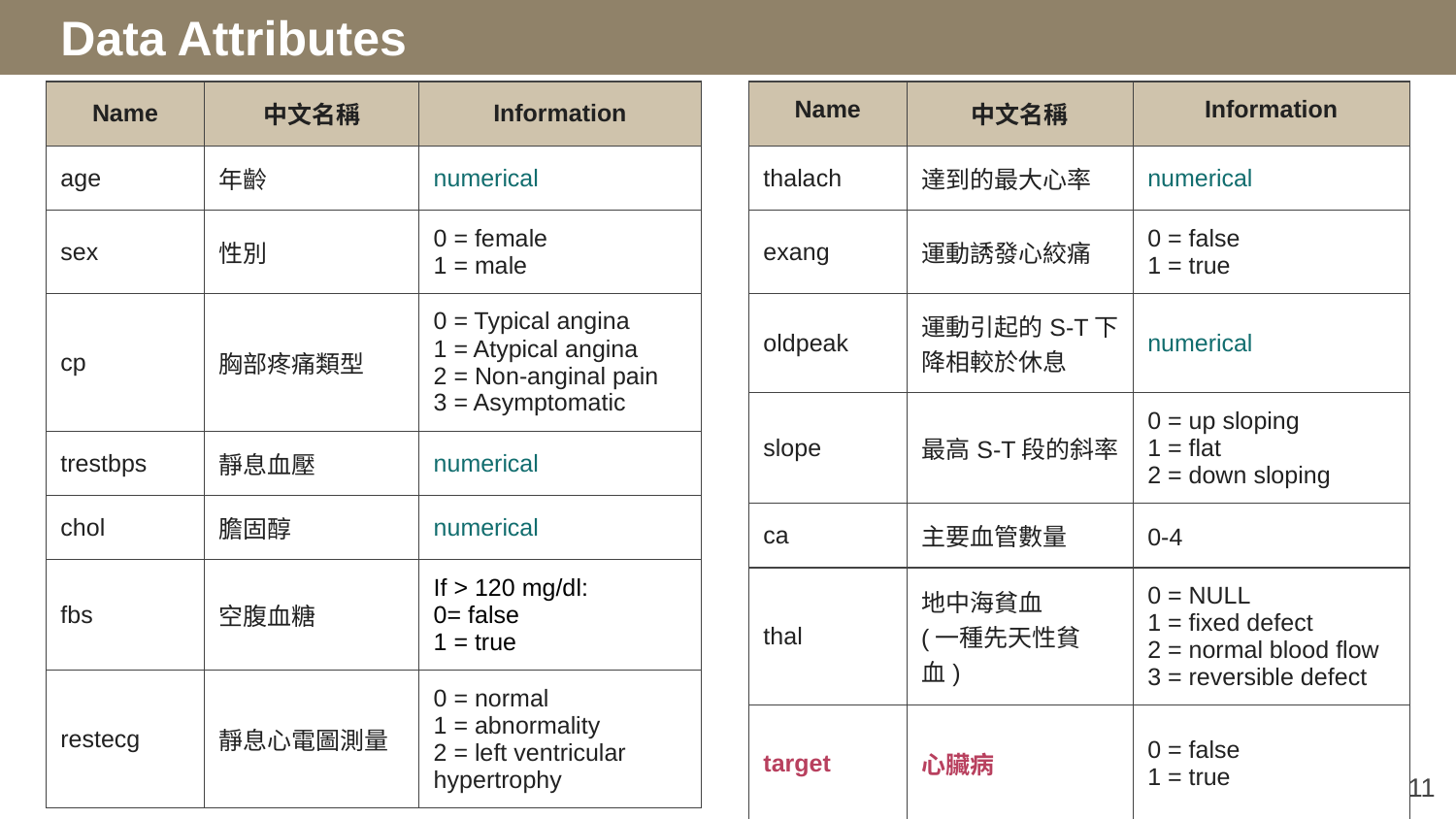

Data Attributes
| Name | 中文名稱 | Information |
| --- | --- | --- |
| age | 年齡 | numerical |
| sex | 性別 | 0 = female 1 = male |
| cp | 胸部疼痛類型 | 0 = Typical angina 1 = Atypical angina 2 = Non-anginal pain 3 = Asymptomatic |
| trestbps | 靜息血壓 | numerical |
| chol | 膽固醇 | numerical |
| fbs | 空腹血糖 | If > 120 mg/dl: 0= false 1 = true |
| restecg | 靜息心電圖測量 | 0 = normal 1 = abnormality 2 = left ventricular hypertrophy |
| Name | 中文名稱 | Information |
| --- | --- | --- |
| thalach | 達到的最大心率 | numerical |
| exang | 運動誘發心絞痛 | 0 = false 1 = true |
| oldpeak | 運動引起的S-T下降相較於休息 | numerical |
| slope | 最高S-T段的斜率 | 0 = up sloping 1 = flat 2 = down sloping |
| ca | 主要血管數量 | 0-4 |
| thal | 地中海貧血 (一種先天性貧血) | 0 = NULL 1 = fixed defect 2 = normal blood flow 3 = reversible defect |
| target | 心臟病 | 0 = false 1 = true |
11